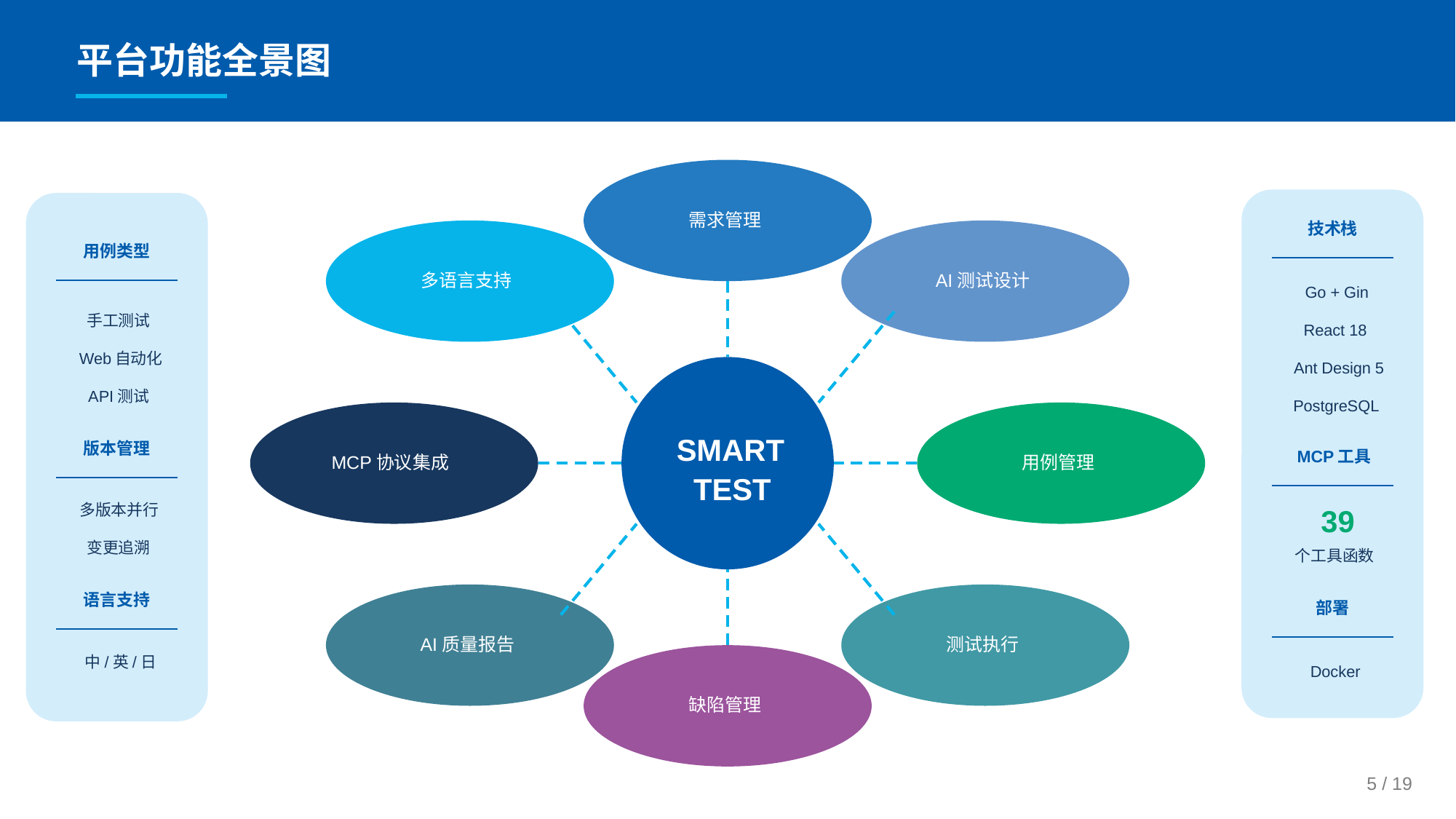

平台功能全景图

需求管理

多语言支持
AI测试设计

SMART
MCP协议集成
用例管理

TEST

AI质量报告
测试执行

缺陷管理

技术栈

Go + Gin
React 18
Ant Design 5
PostgreSQL
MCP工具

39
个工具函数
部署

Docker

用例类型

手工测试
Web自动化
API测试
版本管理

多版本并行
变更追溯
语言支持

中/英/日
5 / 19